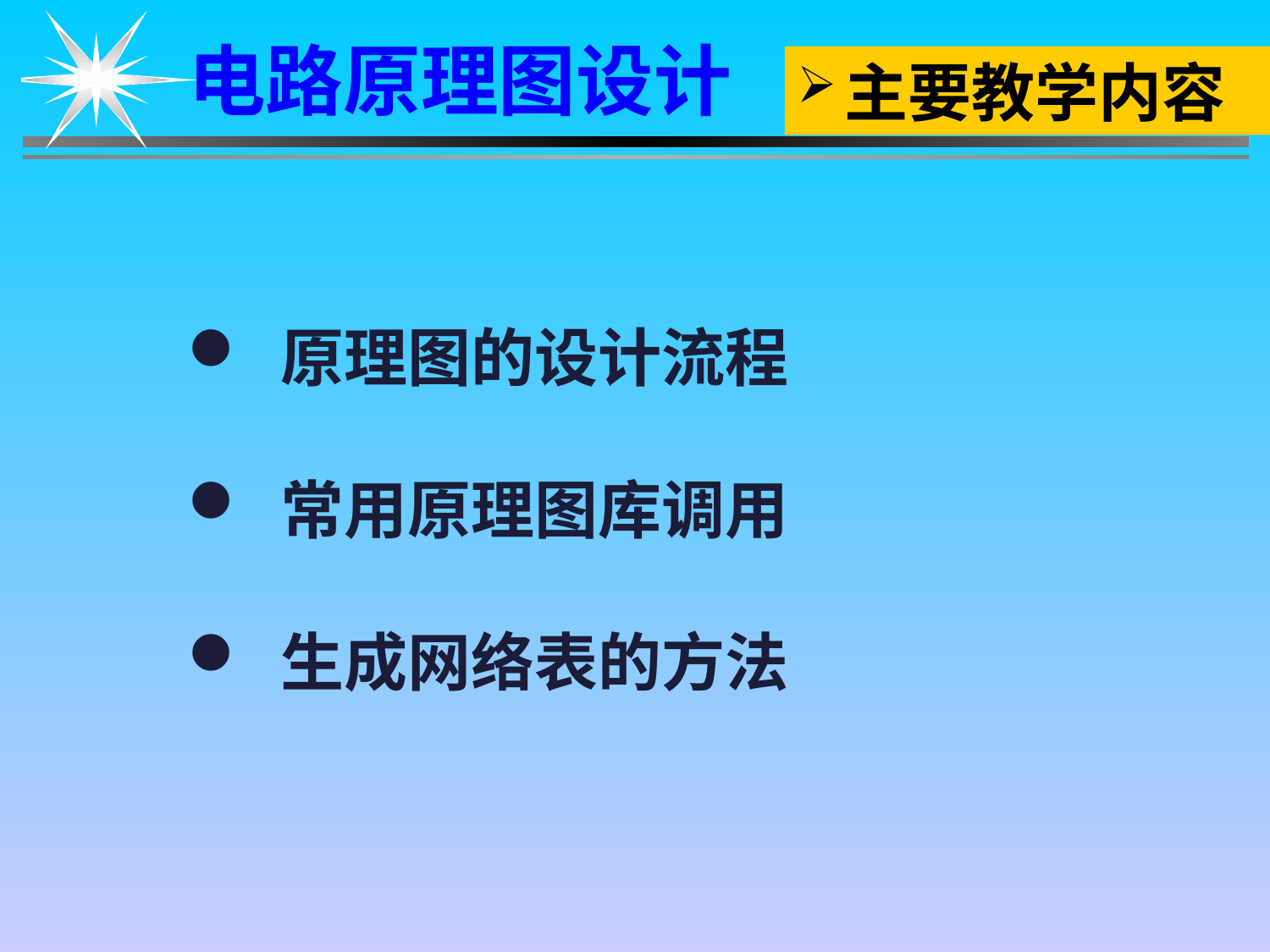

电路原理图设计
主要教学内容
 原理图的设计流程

 常用原理图库调用

 生成网络表的方法